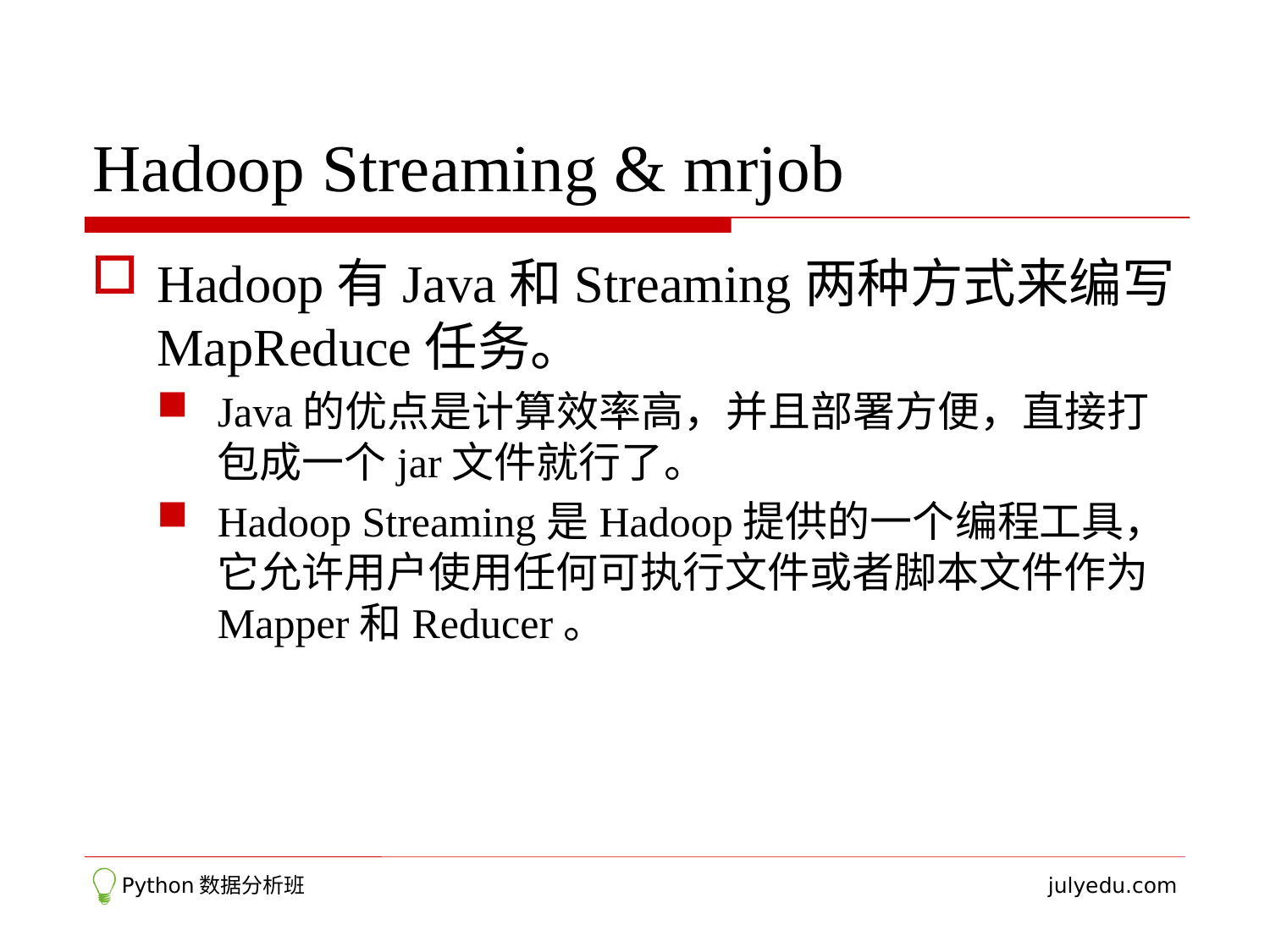

# Hadoop Streaming & mrjob
Hadoop有Java和Streaming两种方式来编写MapReduce任务。
Java的优点是计算效率高，并且部署方便，直接打包成一个jar文件就行了。
Hadoop Streaming是Hadoop提供的一个编程工具，它允许用户使用任何可执行文件或者脚本文件作为Mapper和Reducer。
     Python数据分析班
julyedu.com